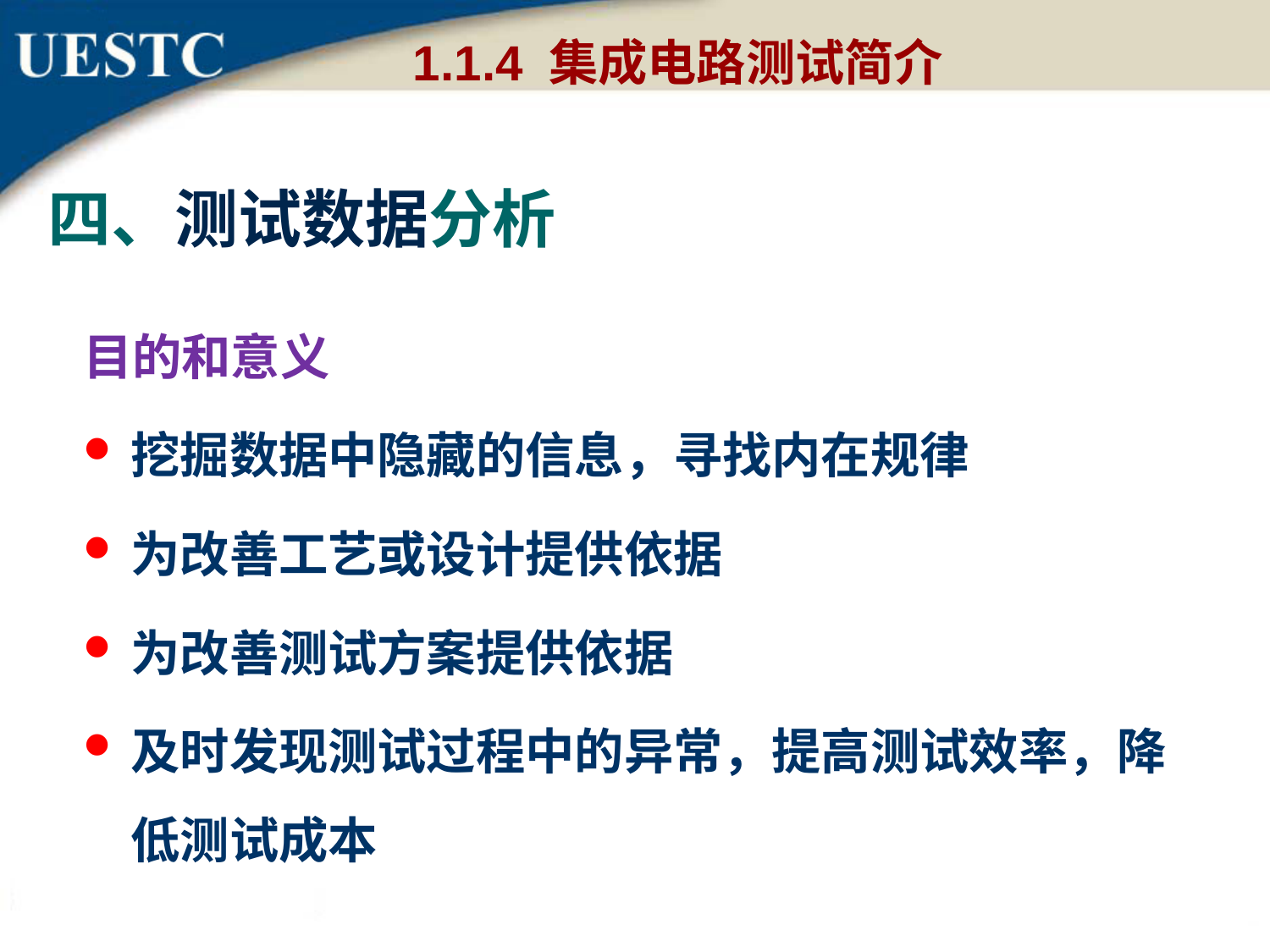

1.1.4 集成电路测试简介
四、测试数据分析
目的和意义
挖掘数据中隐藏的信息，寻找内在规律
为改善工艺或设计提供依据
为改善测试方案提供依据
及时发现测试过程中的异常，提高测试效率，降低测试成本